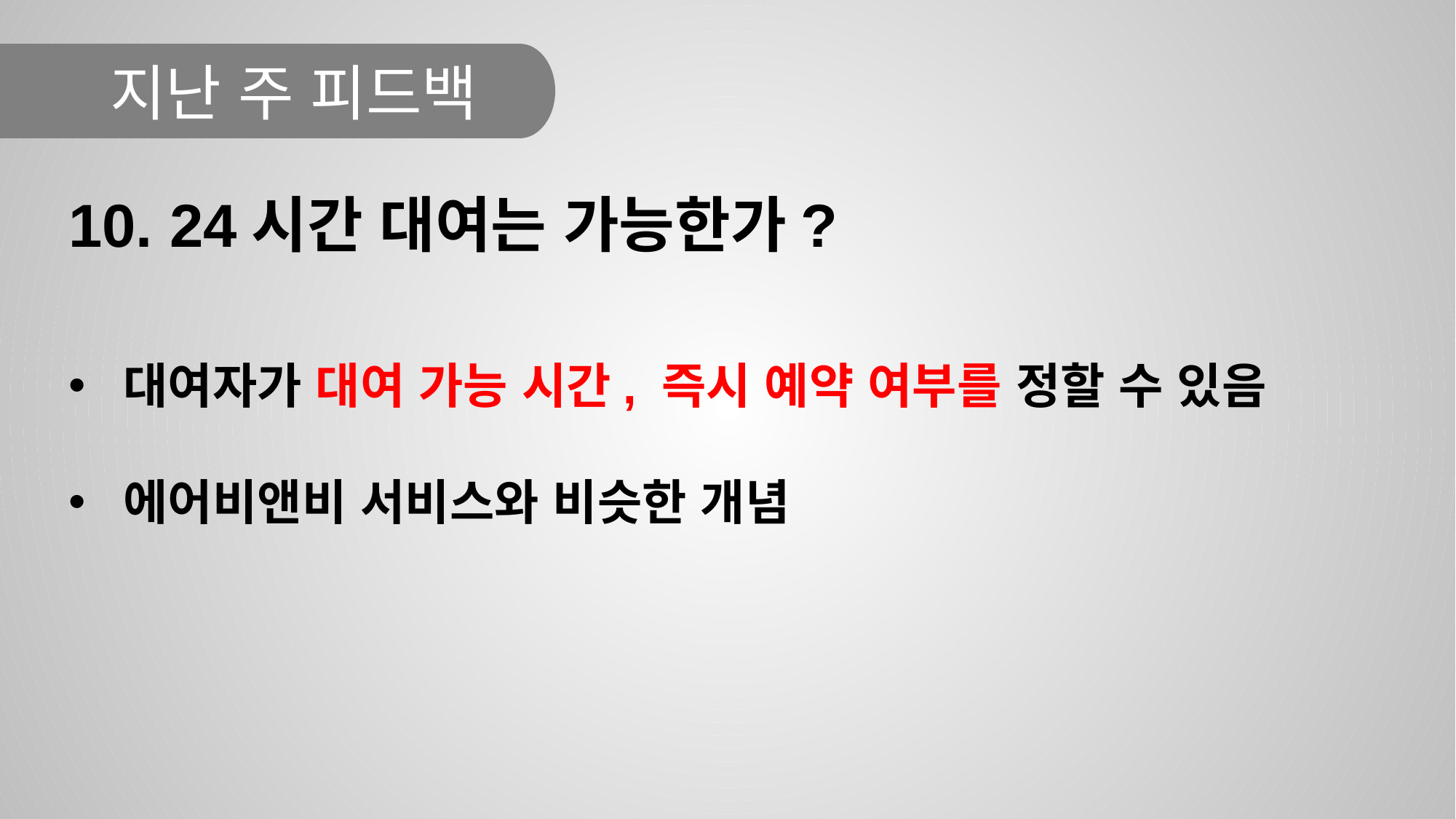

지난 주 피드백
10. 24시간 대여는 가능한가?
대여자가 대여 가능 시간, 즉시 예약 여부를 정할 수 있음

에어비앤비 서비스와 비슷한 개념